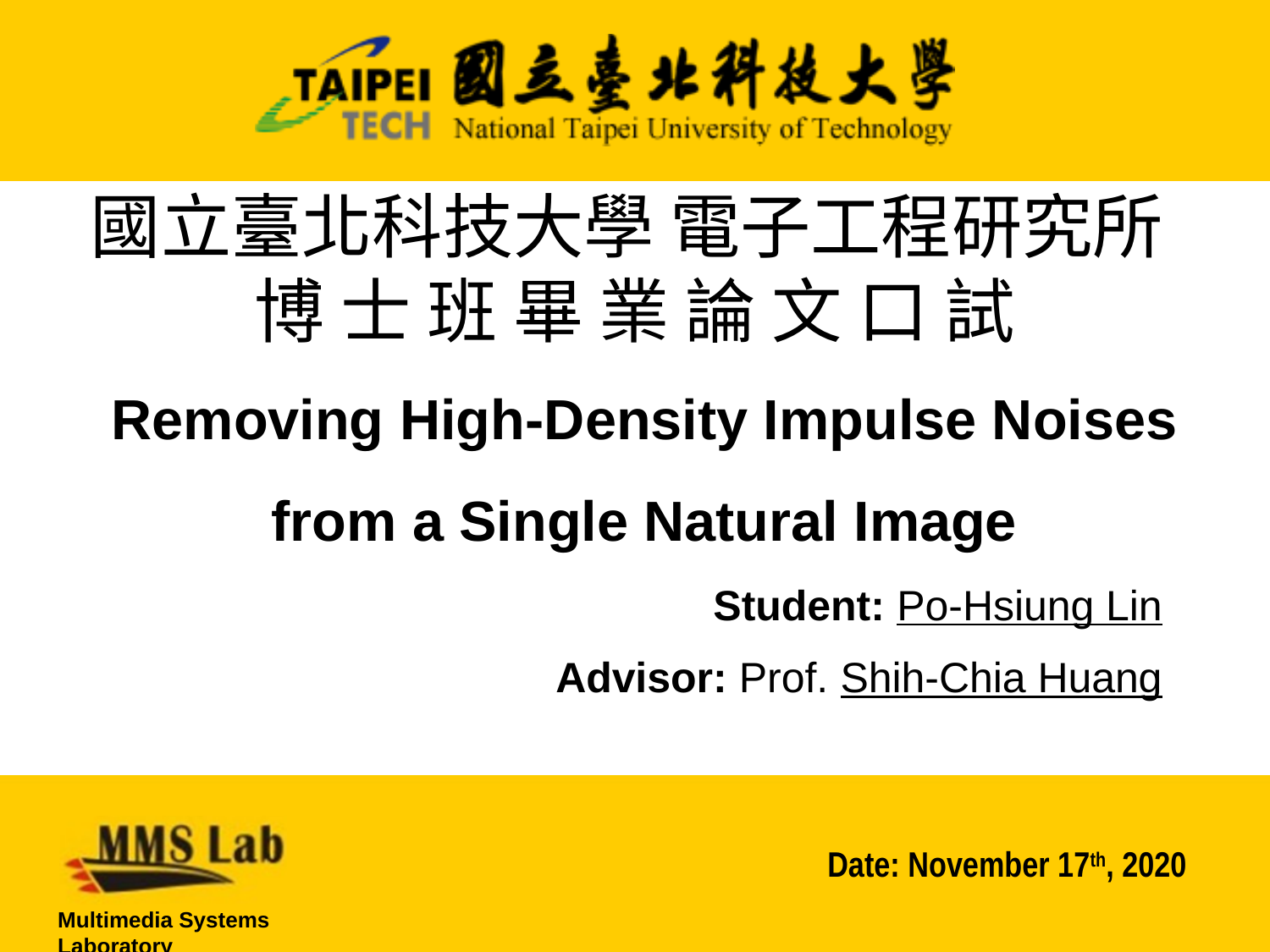

國立臺北科技大學 電子工程研究所  博 士 班 畢 業 論 文 口 試
# Removing High-­Density Impulse Noises from a Single Natural Image
Student: Po-Hsiung Lin
Advisor: Prof. Shih-Chia Huang

Date: November 17th, 2020